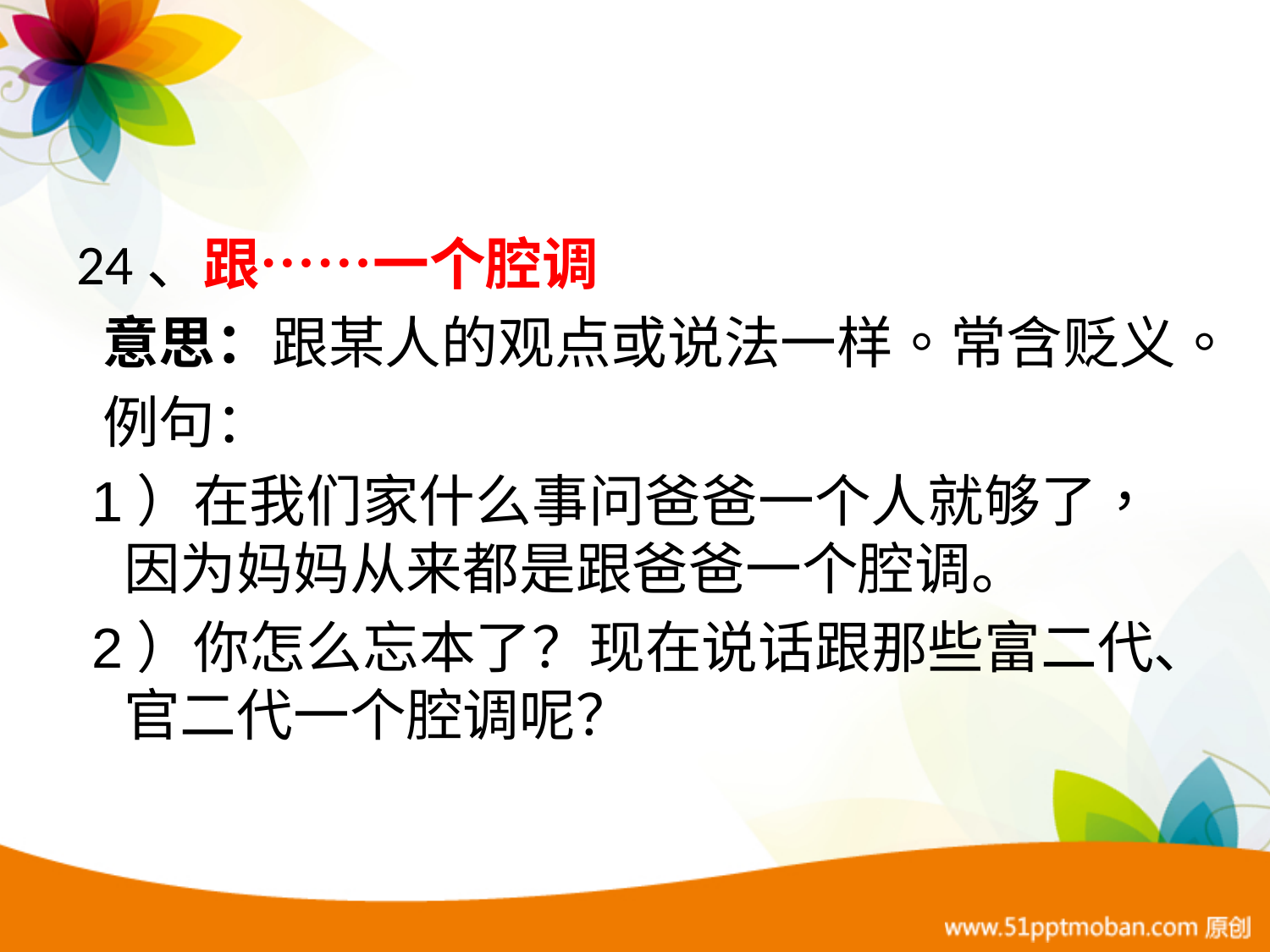

#
24、跟……一个腔调
 意思：跟某人的观点或说法一样。常含贬义。
 例句：
 1）在我们家什么事问爸爸一个人就够了，因为妈妈从来都是跟爸爸一个腔调。
 2）你怎么忘本了？现在说话跟那些富二代、官二代一个腔调呢？